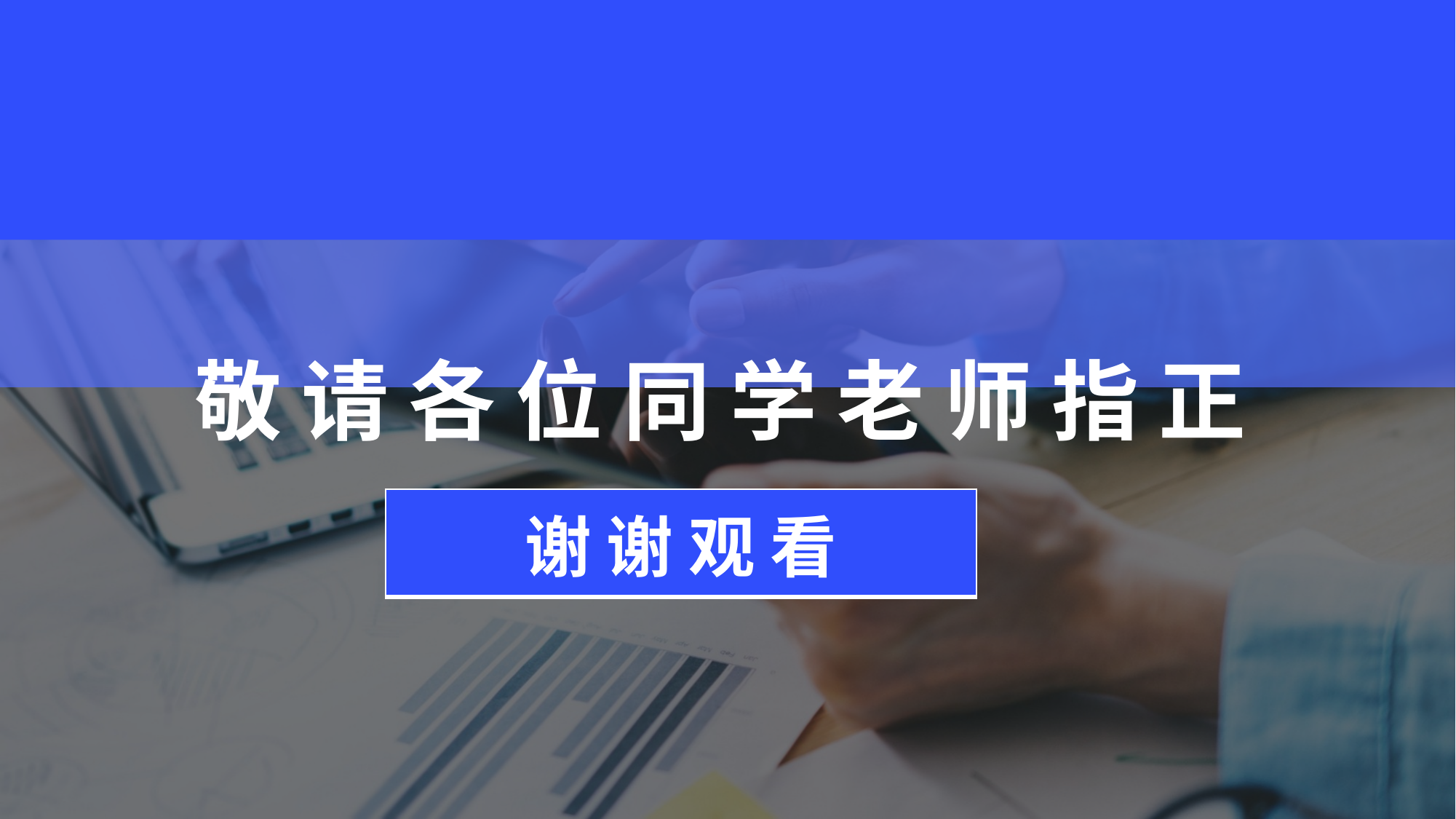

# 敬 请 各 位 同 学 老 师 指 正
| 谢 谢 观 看 |
| --- |